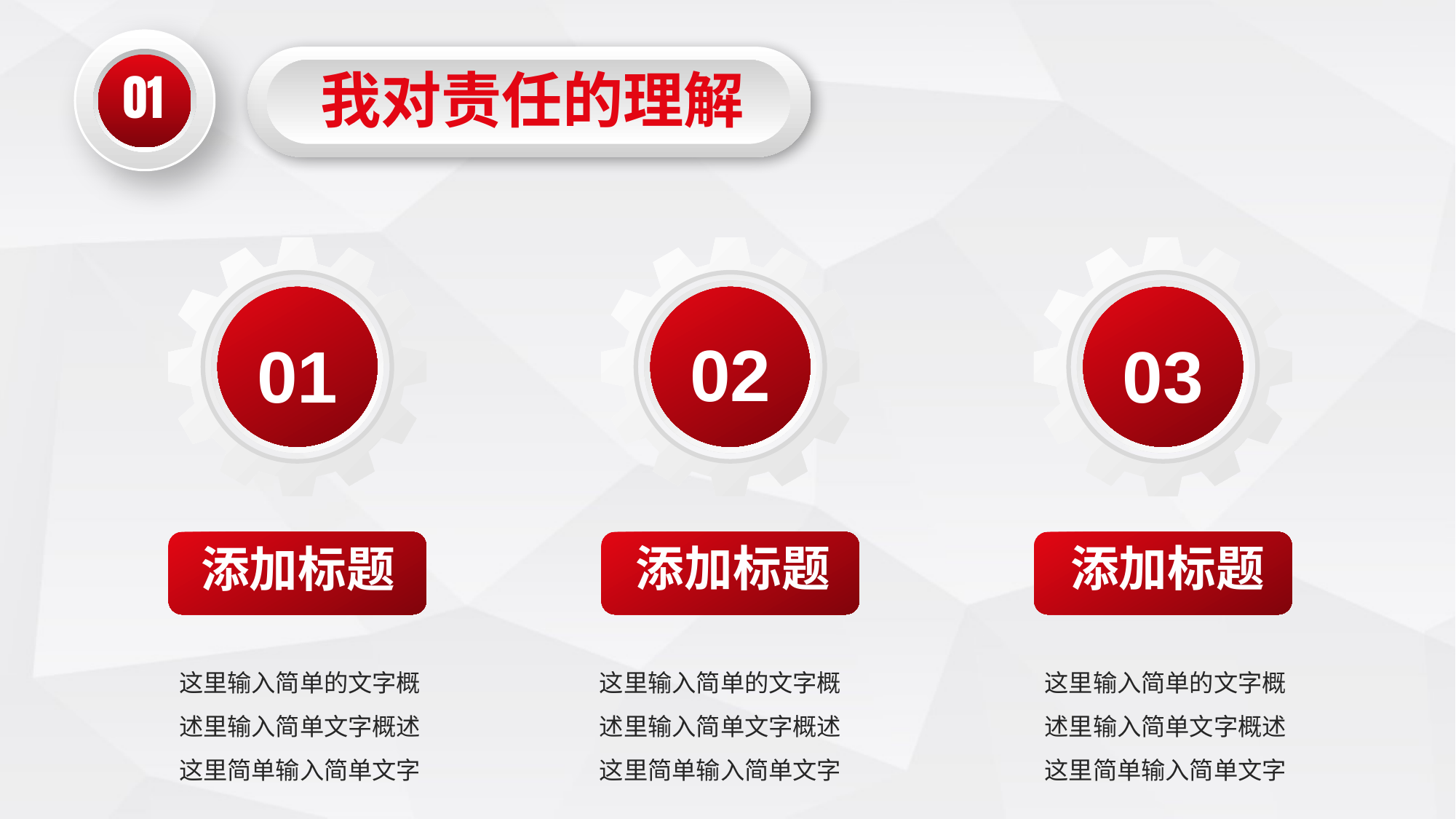

01

我对责任的理解

02
01
03
 添加标题

添加标题

添加标题
这里输入简单的文字概述里输入简单文字概述这里简单输入简单文字
这里输入简单的文字概述里输入简单文字概述这里简单输入简单文字
这里输入简单的文字概述里输入简单文字概述这里简单输入简单文字